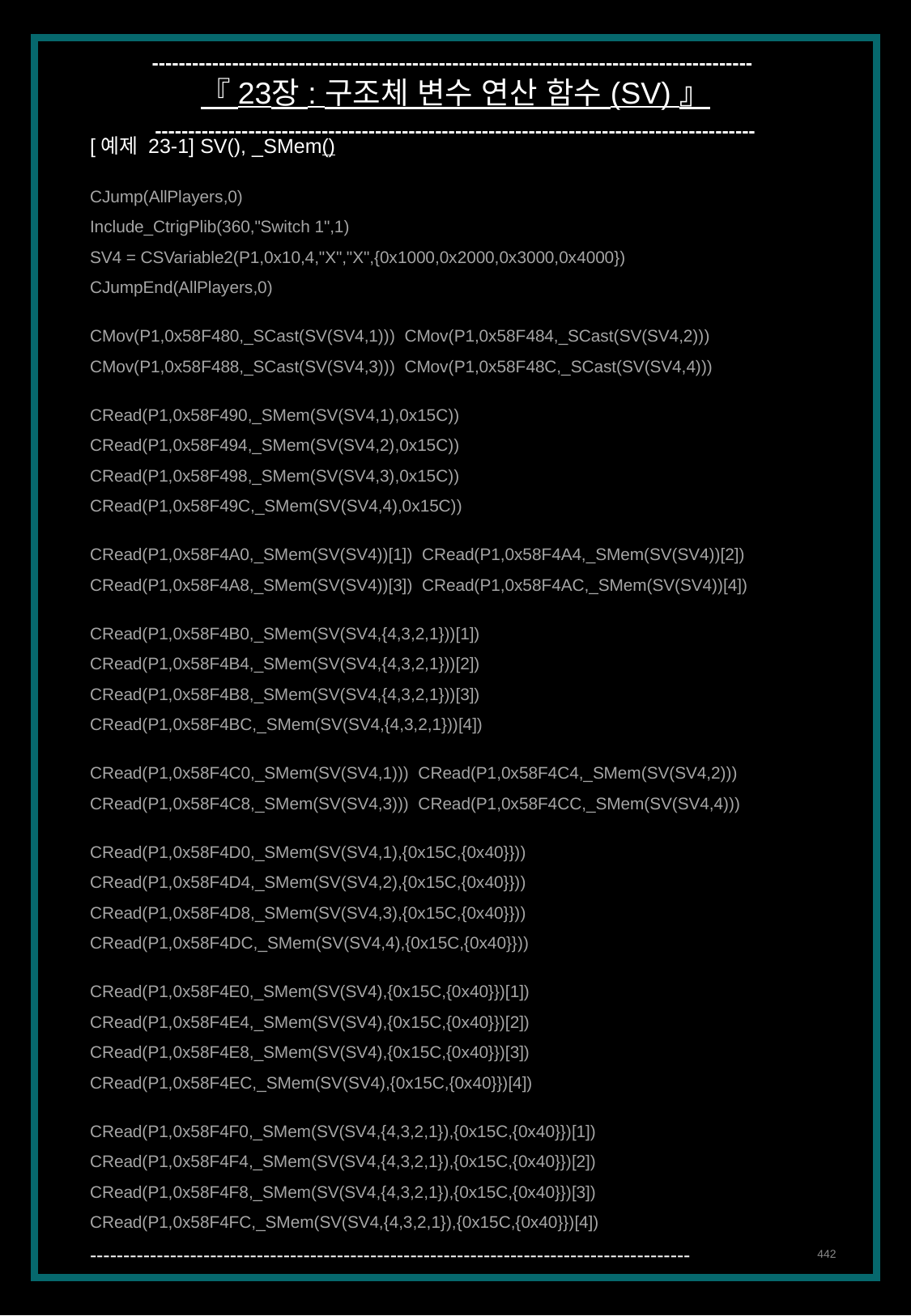

------------------------------------------------------------------------------------------
『 23장 : 구조체 변수 연산 함수 (SV) 』
------------------------------------------------------------------------------------------
[예제 23-1] SV(), _SMem()

CJump(AllPlayers,0)
Include_CtrigPlib(360,"Switch 1",1)
SV4 = CSVariable2(P1,0x10,4,"X","X",{0x1000,0x2000,0x3000,0x4000})
CJumpEnd(AllPlayers,0)

CMov(P1,0x58F480,_SCast(SV(SV4,1)))  CMov(P1,0x58F484,_SCast(SV(SV4,2)))
CMov(P1,0x58F488,_SCast(SV(SV4,3)))  CMov(P1,0x58F48C,_SCast(SV(SV4,4)))

CRead(P1,0x58F490,_SMem(SV(SV4,1),0x15C))
CRead(P1,0x58F494,_SMem(SV(SV4,2),0x15C))
CRead(P1,0x58F498,_SMem(SV(SV4,3),0x15C))
CRead(P1,0x58F49C,_SMem(SV(SV4,4),0x15C))

CRead(P1,0x58F4A0,_SMem(SV(SV4))[1])  CRead(P1,0x58F4A4,_SMem(SV(SV4))[2])
CRead(P1,0x58F4A8,_SMem(SV(SV4))[3])  CRead(P1,0x58F4AC,_SMem(SV(SV4))[4])

CRead(P1,0x58F4B0,_SMem(SV(SV4,{4,3,2,1}))[1])
CRead(P1,0x58F4B4,_SMem(SV(SV4,{4,3,2,1}))[2])
CRead(P1,0x58F4B8,_SMem(SV(SV4,{4,3,2,1}))[3])
CRead(P1,0x58F4BC,_SMem(SV(SV4,{4,3,2,1}))[4])

CRead(P1,0x58F4C0,_SMem(SV(SV4,1)))  CRead(P1,0x58F4C4,_SMem(SV(SV4,2)))
CRead(P1,0x58F4C8,_SMem(SV(SV4,3)))  CRead(P1,0x58F4CC,_SMem(SV(SV4,4)))

CRead(P1,0x58F4D0,_SMem(SV(SV4,1),{0x15C,{0x40}}))
CRead(P1,0x58F4D4,_SMem(SV(SV4,2),{0x15C,{0x40}}))
CRead(P1,0x58F4D8,_SMem(SV(SV4,3),{0x15C,{0x40}}))
CRead(P1,0x58F4DC,_SMem(SV(SV4,4),{0x15C,{0x40}}))

CRead(P1,0x58F4E0,_SMem(SV(SV4),{0x15C,{0x40}})[1])
CRead(P1,0x58F4E4,_SMem(SV(SV4),{0x15C,{0x40}})[2])
CRead(P1,0x58F4E8,_SMem(SV(SV4),{0x15C,{0x40}})[3])
CRead(P1,0x58F4EC,_SMem(SV(SV4),{0x15C,{0x40}})[4])

CRead(P1,0x58F4F0,_SMem(SV(SV4,{4,3,2,1}),{0x15C,{0x40}})[1])
CRead(P1,0x58F4F4,_SMem(SV(SV4,{4,3,2,1}),{0x15C,{0x40}})[2])
CRead(P1,0x58F4F8,_SMem(SV(SV4,{4,3,2,1}),{0x15C,{0x40}})[3])
CRead(P1,0x58F4FC,_SMem(SV(SV4,{4,3,2,1}),{0x15C,{0x40}})[4])
------------------------------------------------------------------------------------------
442